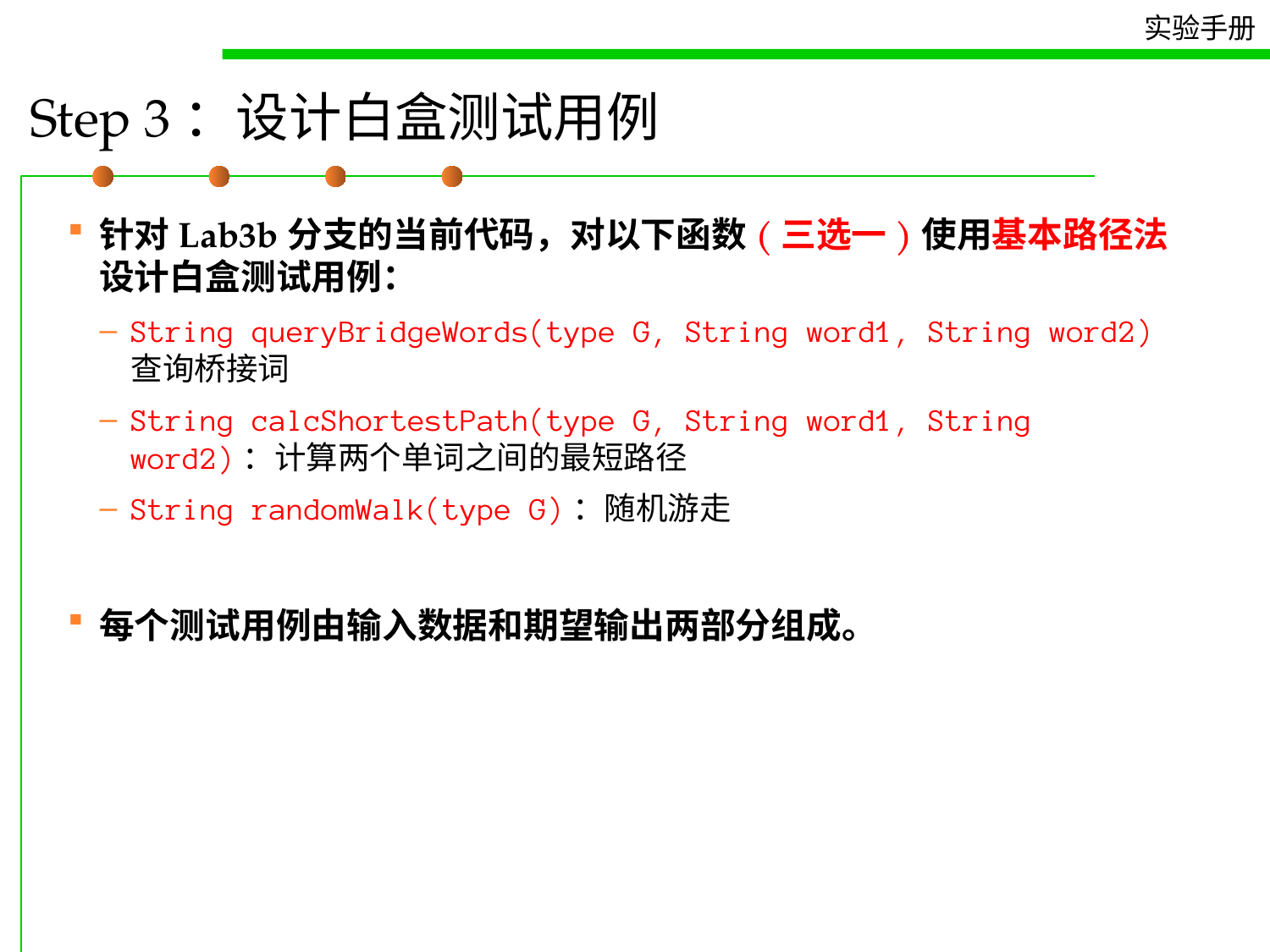

# Step 3：设计白盒测试用例
针对Lab3b分支的当前代码，对以下函数(三选一)使用基本路径法设计白盒测试用例：
String queryBridgeWords(type G, String word1, String word2)查询桥接词
String calcShortestPath(type G, String word1, String word2)：计算两个单词之间的最短路径
String randomWalk(type G)：随机游走

每个测试用例由输入数据和期望输出两部分组成。